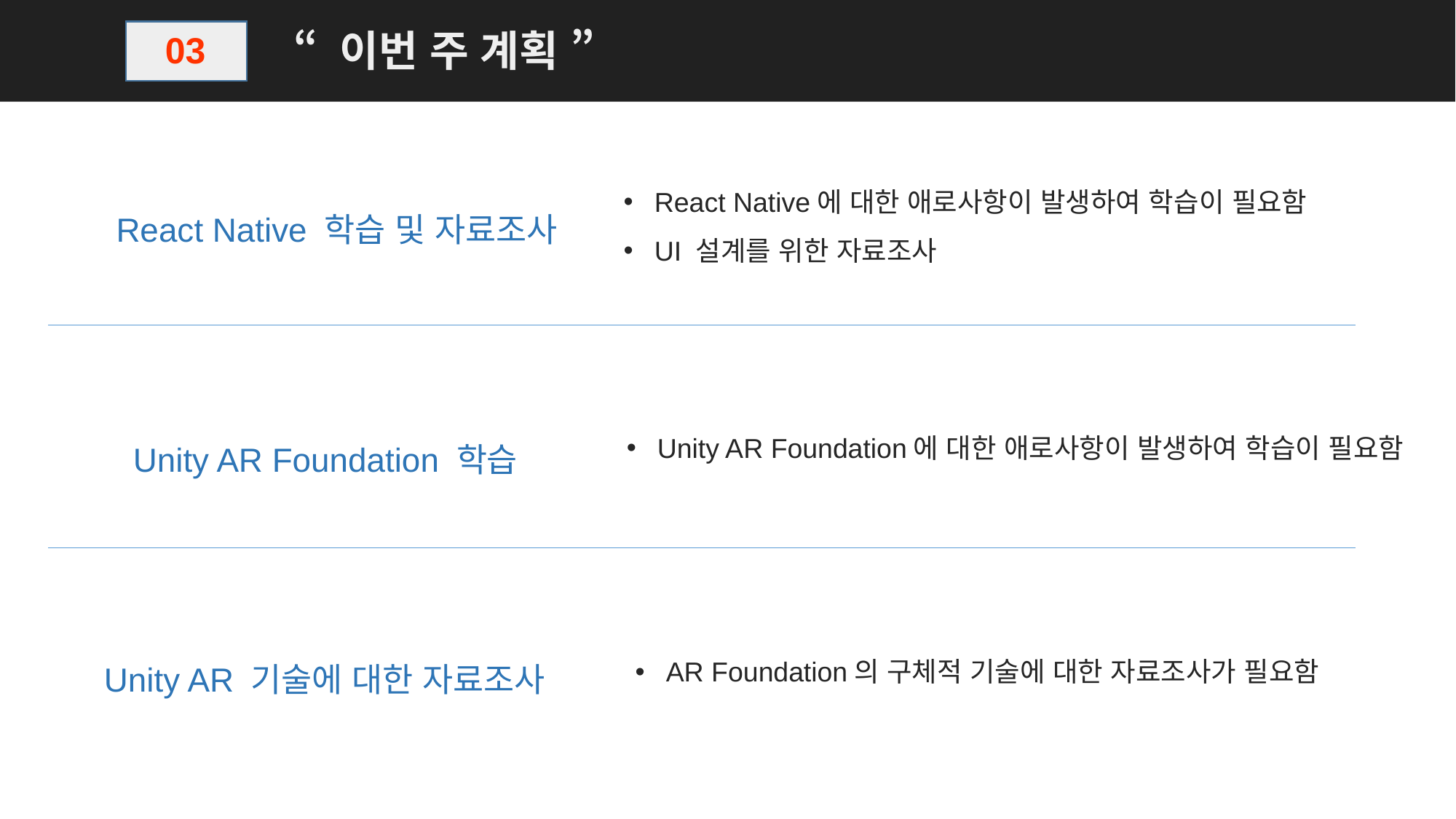

“ 이번 주 계획 ”

03
React Native에 대한 애로사항이 발생하여 학습이 필요함
UI 설계를 위한 자료조사
React Native 학습 및 자료조사
Unity AR Foundation에 대한 애로사항이 발생하여 학습이 필요함
Unity AR Foundation 학습
Unity AR 기술에 대한 자료조사
AR Foundation의 구체적 기술에 대한 자료조사가 필요함